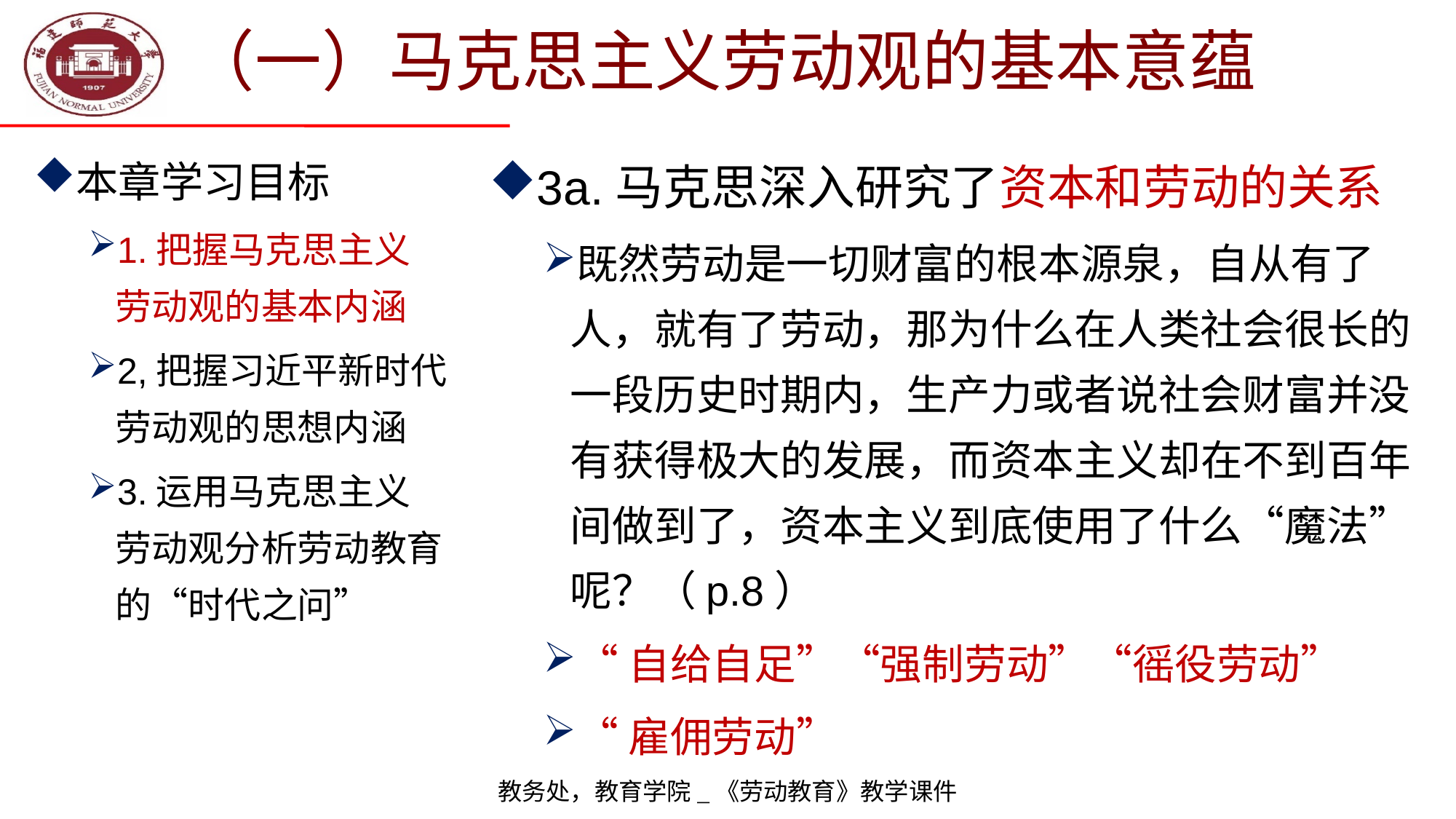

# （一）马克思主义劳动观的基本意蕴
本章学习目标
1.把握马克思主义
劳动观的基本内涵
2,把握习近平新时代劳动观的思想内涵
3.运用马克思主义
劳动观分析劳动教育的“时代之问”
3a.马克思深入研究了资本和劳动的关系
既然劳动是一切财富的根本源泉，自从有了人，就有了劳动，那为什么在人类社会很长的一段历史时期内，生产力或者说社会财富并没有获得极大的发展，而资本主义却在不到百年间做到了，资本主义到底使用了什么“魔法”呢？（p.8）
“自给自足”“强制劳动”“徭役劳动”
“雇佣劳动”